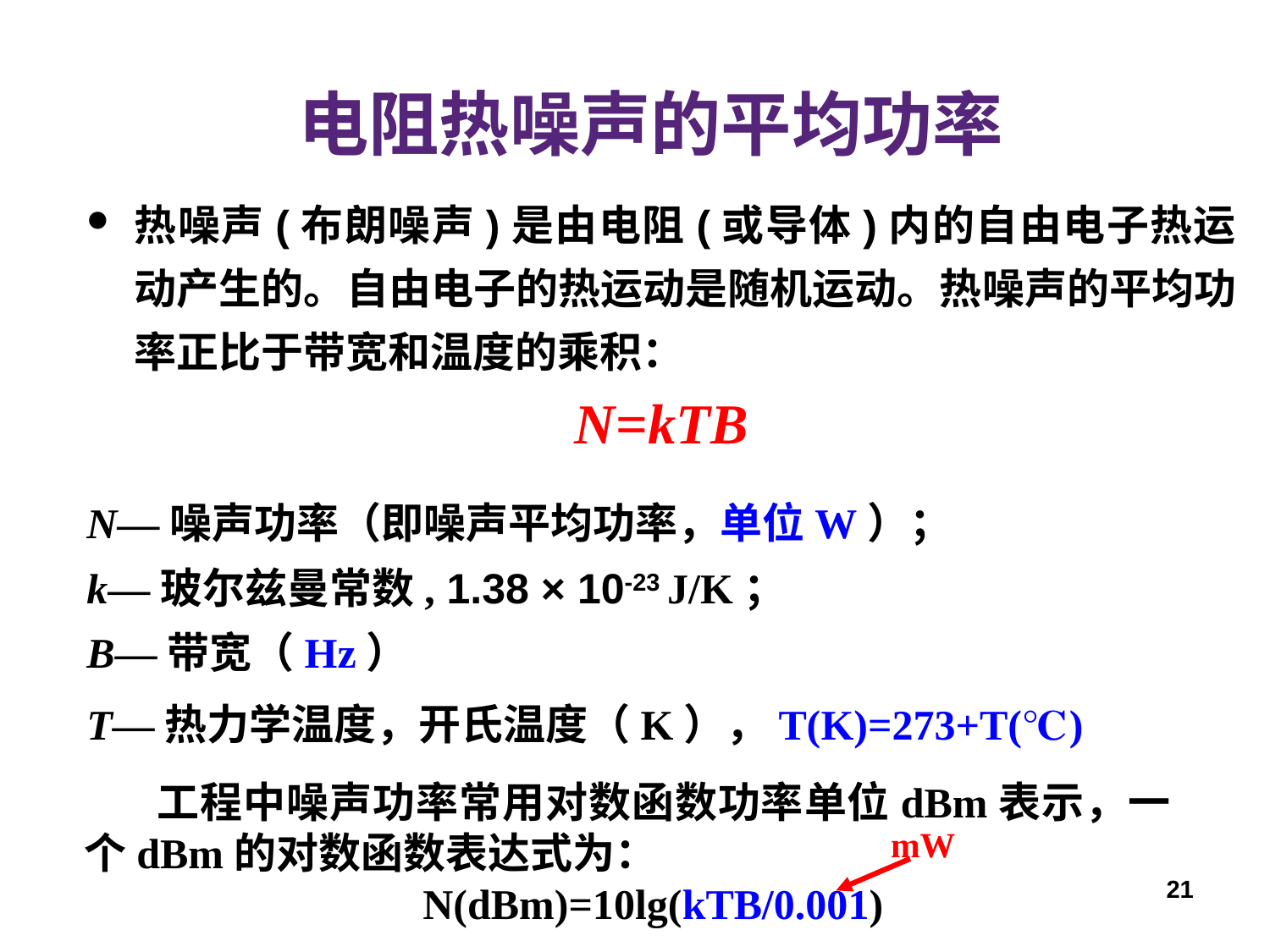

电阻热噪声的平均功率
热噪声(布朗噪声)是由电阻(或导体)内的自由电子热运动产生的。自由电子的热运动是随机运动。热噪声的平均功率正比于带宽和温度的乘积：
N=kTB
N—噪声功率（即噪声平均功率，单位W）；
k—玻尔兹曼常数, 1.38 × 10-23 J/K；
B—带宽（Hz）
T—热力学温度，开氏温度（K），T(K)=273+T(℃)
      工程中噪声功率常用对数函数功率单位dBm表示，一个dBm的对数函数表达式为：
                                N(dBm)=10lg(kTB/0.001)
mW
21